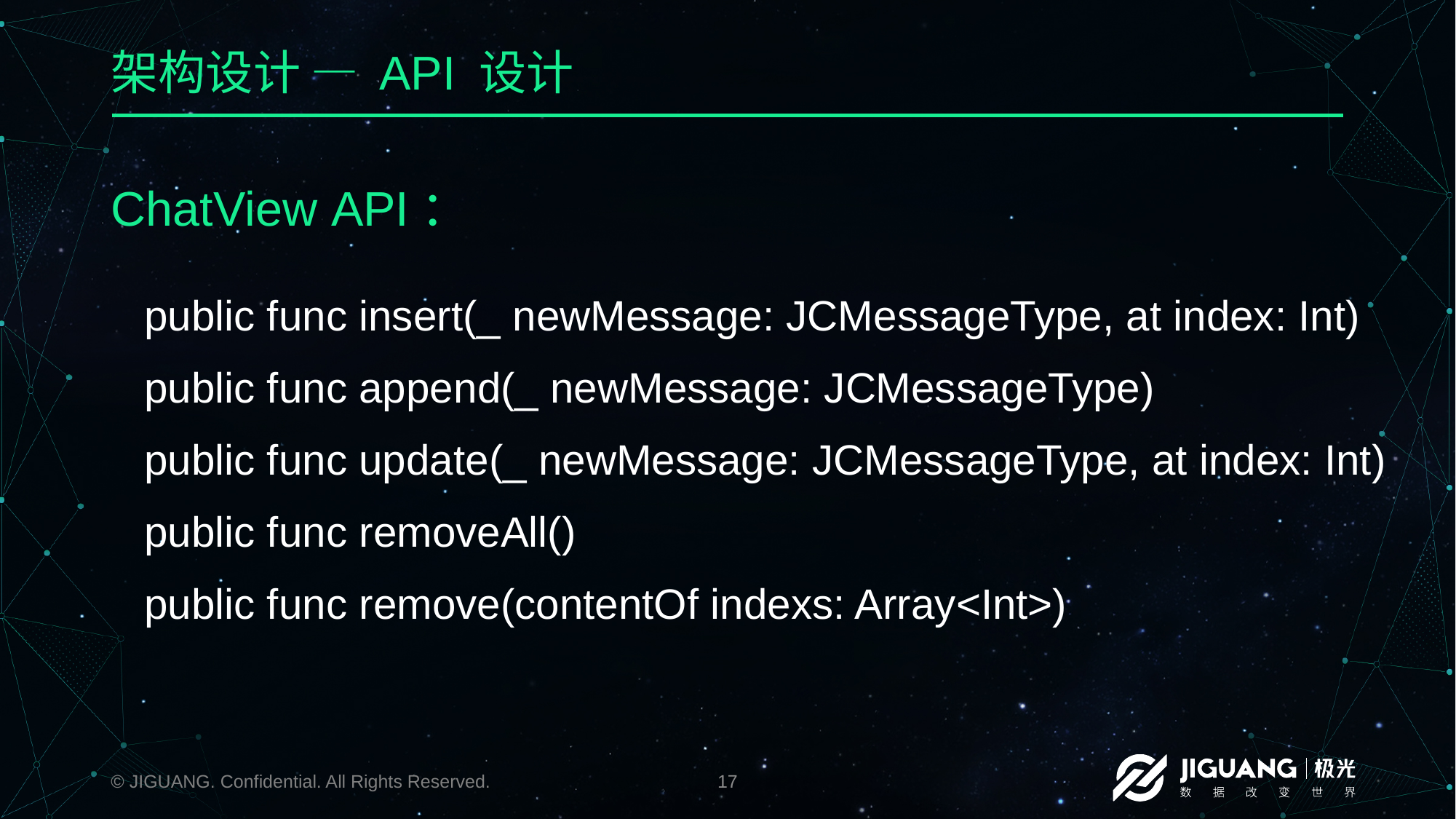

# 架构设计 — API 设计
ChatView API：
public func insert(_ newMessage: JCMessageType, at index: Int)
public func append(_ newMessage: JCMessageType)
public func update(_ newMessage: JCMessageType, at index: Int)
public func removeAll()
public func remove(contentOf indexs: Array<Int>)

© JIGUANG. Confidential. All Rights Reserved.
17